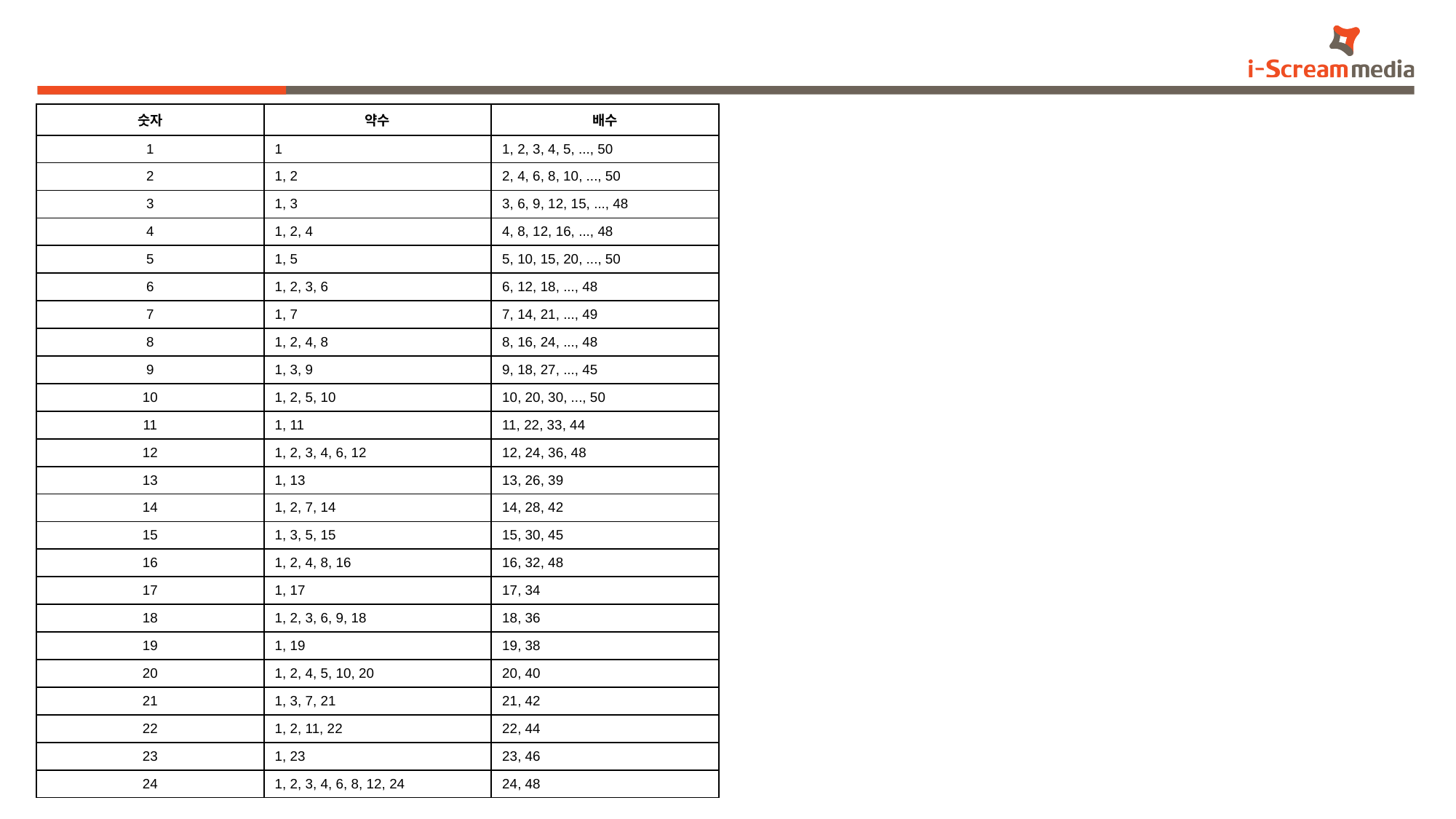

#
| 숫자 | 약수 | 배수 |
| --- | --- | --- |
| 1 | 1 | 1, 2, 3, 4, 5, ..., 50 |
| 2 | 1, 2 | 2, 4, 6, 8, 10, ..., 50 |
| 3 | 1, 3 | 3, 6, 9, 12, 15, ..., 48 |
| 4 | 1, 2, 4 | 4, 8, 12, 16, ..., 48 |
| 5 | 1, 5 | 5, 10, 15, 20, ..., 50 |
| 6 | 1, 2, 3, 6 | 6, 12, 18, ..., 48 |
| 7 | 1, 7 | 7, 14, 21, ..., 49 |
| 8 | 1, 2, 4, 8 | 8, 16, 24, ..., 48 |
| 9 | 1, 3, 9 | 9, 18, 27, ..., 45 |
| 10 | 1, 2, 5, 10 | 10, 20, 30, ..., 50 |
| 11 | 1, 11 | 11, 22, 33, 44 |
| 12 | 1, 2, 3, 4, 6, 12 | 12, 24, 36, 48 |
| 13 | 1, 13 | 13, 26, 39 |
| 14 | 1, 2, 7, 14 | 14, 28, 42 |
| 15 | 1, 3, 5, 15 | 15, 30, 45 |
| 16 | 1, 2, 4, 8, 16 | 16, 32, 48 |
| 17 | 1, 17 | 17, 34 |
| 18 | 1, 2, 3, 6, 9, 18 | 18, 36 |
| 19 | 1, 19 | 19, 38 |
| 20 | 1, 2, 4, 5, 10, 20 | 20, 40 |
| 21 | 1, 3, 7, 21 | 21, 42 |
| 22 | 1, 2, 11, 22 | 22, 44 |
| 23 | 1, 23 | 23, 46 |
| 24 | 1, 2, 3, 4, 6, 8, 12, 24 | 24, 48 |